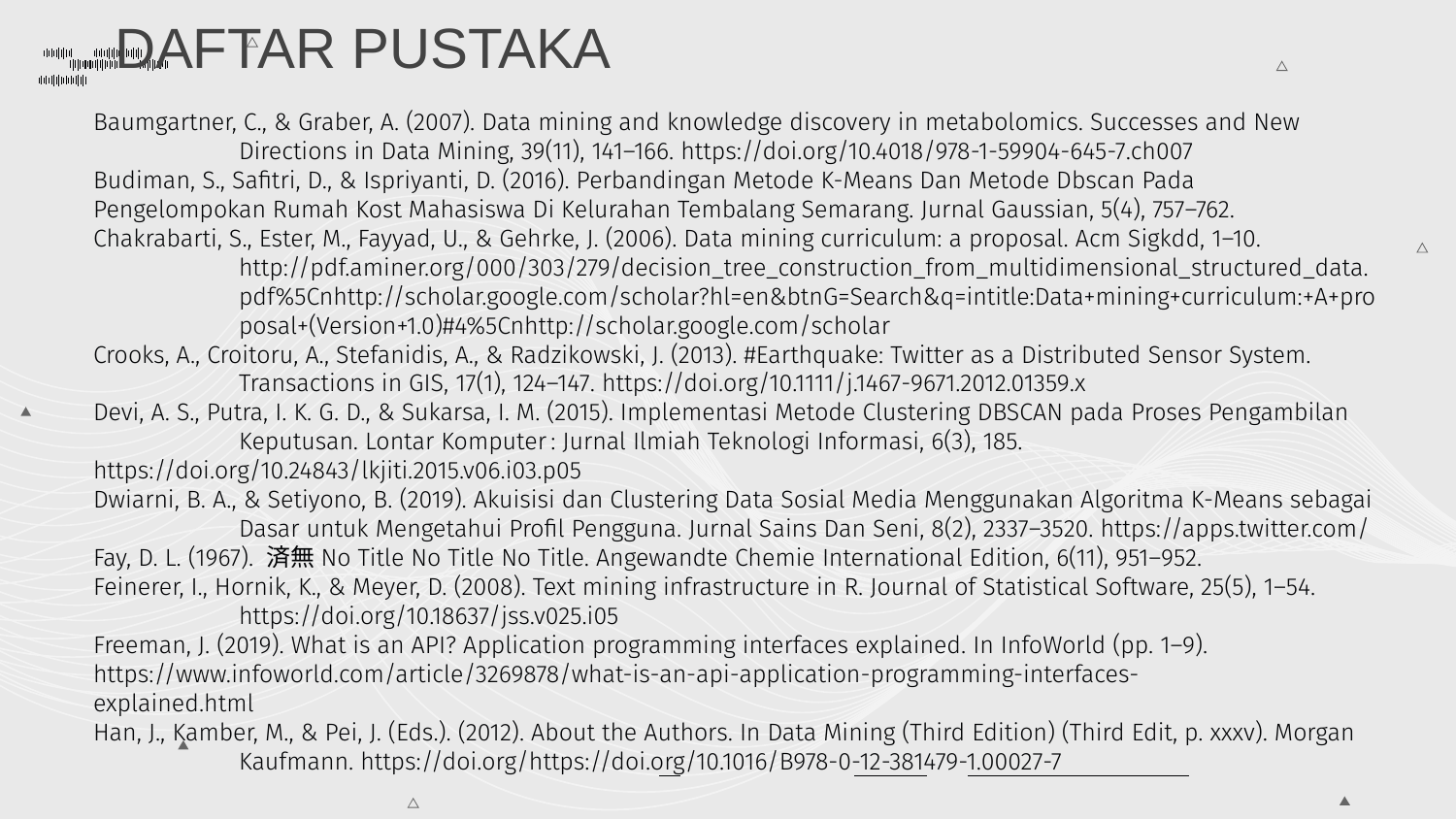

# DAFTAR PUSTAKA
Baumgartner, C., & Graber, A. (2007). Data mining and knowledge discovery in metabolomics. Successes and New 	Directions in Data Mining, 39(11), 141–166. https://doi.org/10.4018/978-1-59904-645-7.ch007
Budiman, S., Safitri, D., & Ispriyanti, D. (2016). Perbandingan Metode K-Means Dan Metode Dbscan Pada 	Pengelompokan Rumah Kost Mahasiswa Di Kelurahan Tembalang Semarang. Jurnal Gaussian, 5(4), 757–762.
Chakrabarti, S., Ester, M., Fayyad, U., & Gehrke, J. (2006). Data mining curriculum: a proposal. Acm Sigkdd, 1–10. 	http://pdf.aminer.org/000/303/279/decision_tree_construction_from_multidimensional_structured_data.	pdf%5Cnhttp://scholar.google.com/scholar?hl=en&btnG=Search&q=intitle:Data+mining+curriculum:+A+pro	posal+(Version+1.0)#4%5Cnhttp://scholar.google.com/scholar
Crooks, A., Croitoru, A., Stefanidis, A., & Radzikowski, J. (2013). #Earthquake: Twitter as a Distributed Sensor System. 	Transactions in GIS, 17(1), 124–147. https://doi.org/10.1111/j.1467-9671.2012.01359.x
Devi, A. S., Putra, I. K. G. D., & Sukarsa, I. M. (2015). Implementasi Metode Clustering DBSCAN pada Proses Pengambilan 	Keputusan. Lontar Komputer : Jurnal Ilmiah Teknologi Informasi, 6(3), 185. 	https://doi.org/10.24843/lkjiti.2015.v06.i03.p05
Dwiarni, B. A., & Setiyono, B. (2019). Akuisisi dan Clustering Data Sosial Media Menggunakan Algoritma K-Means sebagai 	Dasar untuk Mengetahui Profil Pengguna. Jurnal Sains Dan Seni, 8(2), 2337–3520. https://apps.twitter.com/
Fay, D. L. (1967). 済無No Title No Title No Title. Angewandte Chemie International Edition, 6(11), 951–952.
Feinerer, I., Hornik, K., & Meyer, D. (2008). Text mining infrastructure in R. Journal of Statistical Software, 25(5), 1–54. 	https://doi.org/10.18637/jss.v025.i05
Freeman, J. (2019). What is an API? Application programming interfaces explained. In InfoWorld (pp. 1–9). 	https://www.infoworld.com/article/3269878/what-is-an-api-application-programming-interfaces-	explained.html
Han, J., Kamber, M., & Pei, J. (Eds.). (2012). About the Authors. In Data Mining (Third Edition) (Third Edit, p. xxxv). Morgan 	Kaufmann. https://doi.org/https://doi.org/10.1016/B978-0-12-381479-1.00027-7